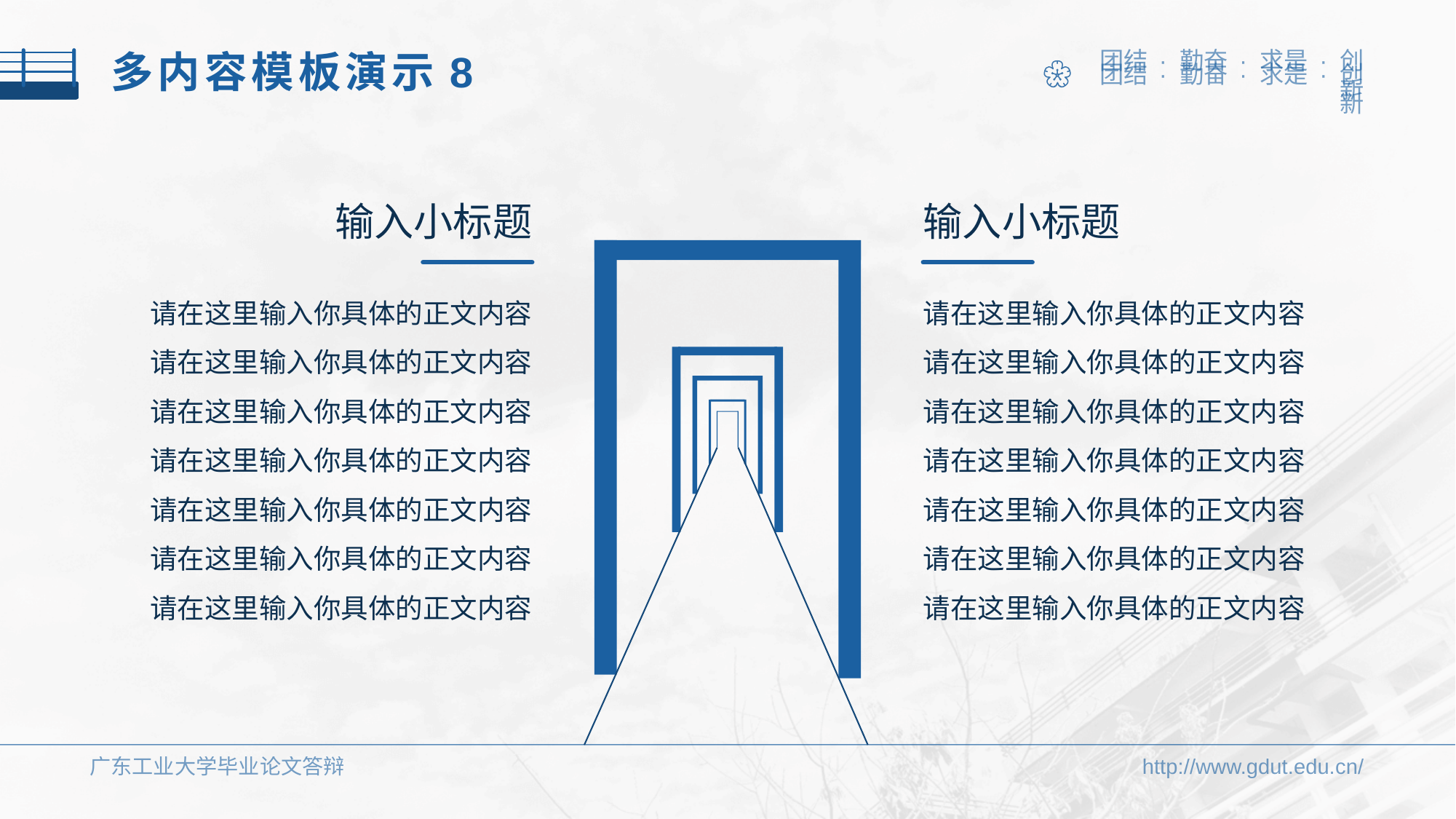

多内容模板演示8
输入小标题
请在这里输入你具体的正文内容
请在这里输入你具体的正文内容
请在这里输入你具体的正文内容
请在这里输入你具体的正文内容
请在这里输入你具体的正文内容
请在这里输入你具体的正文内容
请在这里输入你具体的正文内容
输入小标题
请在这里输入你具体的正文内容
请在这里输入你具体的正文内容
请在这里输入你具体的正文内容
请在这里输入你具体的正文内容
请在这里输入你具体的正文内容
请在这里输入你具体的正文内容
请在这里输入你具体的正文内容